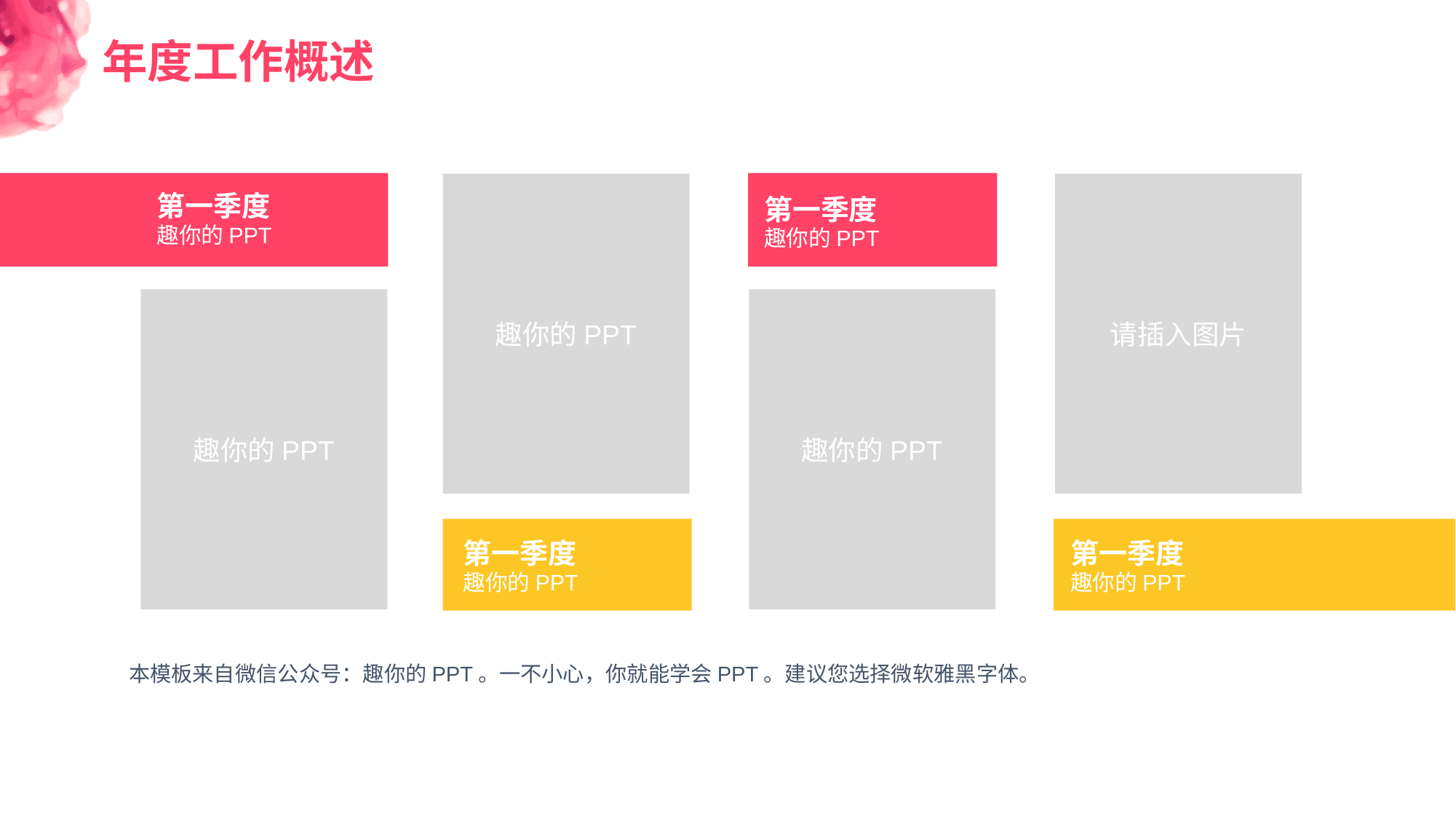

年度工作概述

趣你的PPT
请插入图片
第一季度
第一季度
趣你的PPT
趣你的PPT
趣你的PPT
趣你的PPT

第一季度
第一季度
趣你的PPT
趣你的PPT
本模板来自微信公众号：趣你的PPT。一不小心，你就能学会PPT。建议您选择微软雅黑字体。